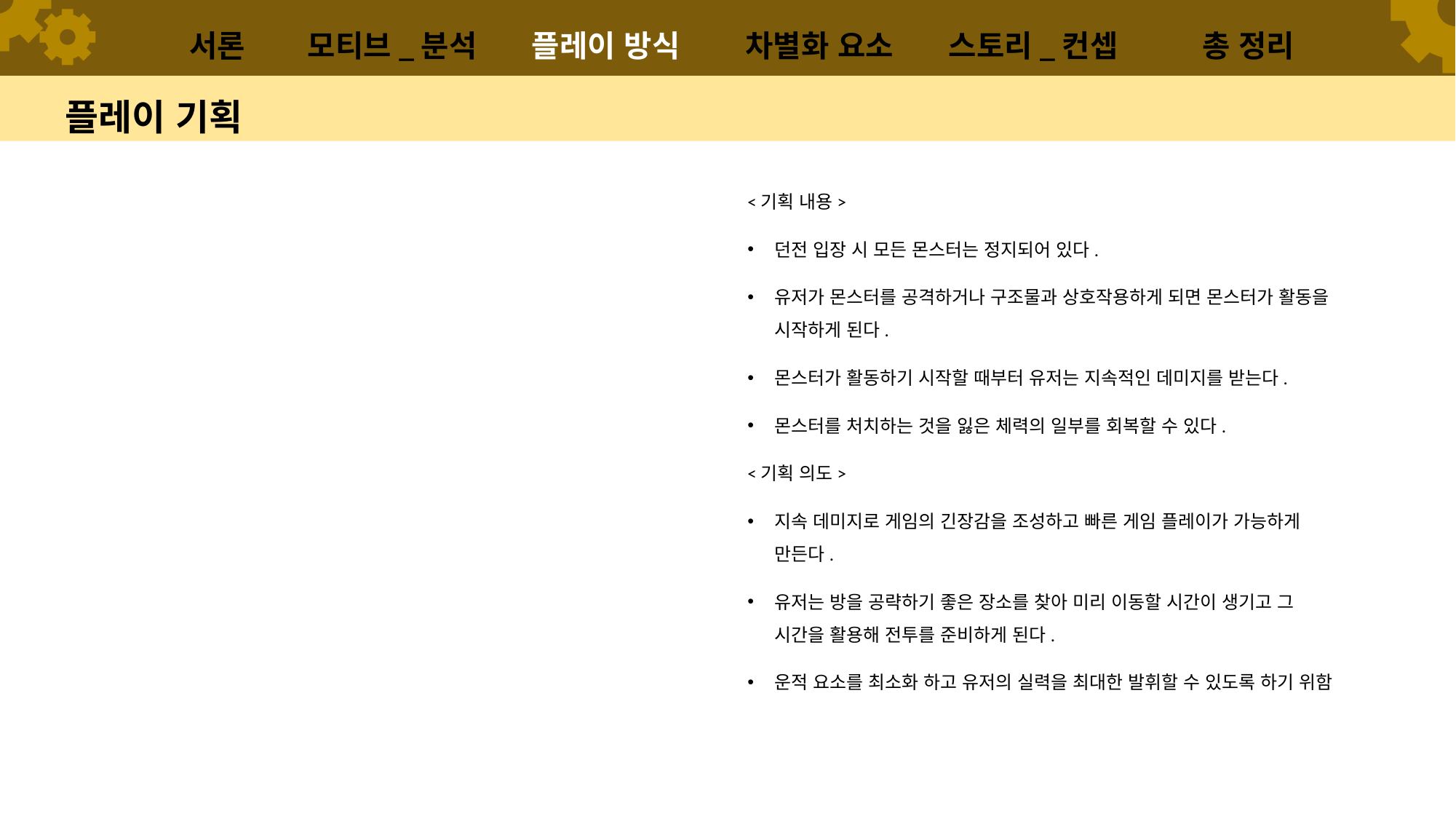

서론
모티브_분석
차별화 요소
플레이 방식
스토리_컨셉
총 정리
# 플레이 기획

<기획 내용>
던전 입장 시 모든 몬스터는 정지되어 있다.
유저가 몬스터를 공격하거나 구조물과 상호작용하게 되면 몬스터가 활동을 시작하게 된다.
몬스터가 활동하기 시작할 때부터 유저는 지속적인 데미지를 받는다.
몬스터를 처치하는 것을 잃은 체력의 일부를 회복할 수 있다.
<기획 의도>
지속 데미지로 게임의 긴장감을 조성하고 빠른 게임 플레이가 가능하게 만든다.
유저는 방을 공략하기 좋은 장소를 찾아 미리 이동할 시간이 생기고 그 시간을 활용해 전투를 준비하게 된다.
운적 요소를 최소화 하고 유저의 실력을 최대한 발휘할 수 있도록 하기 위함